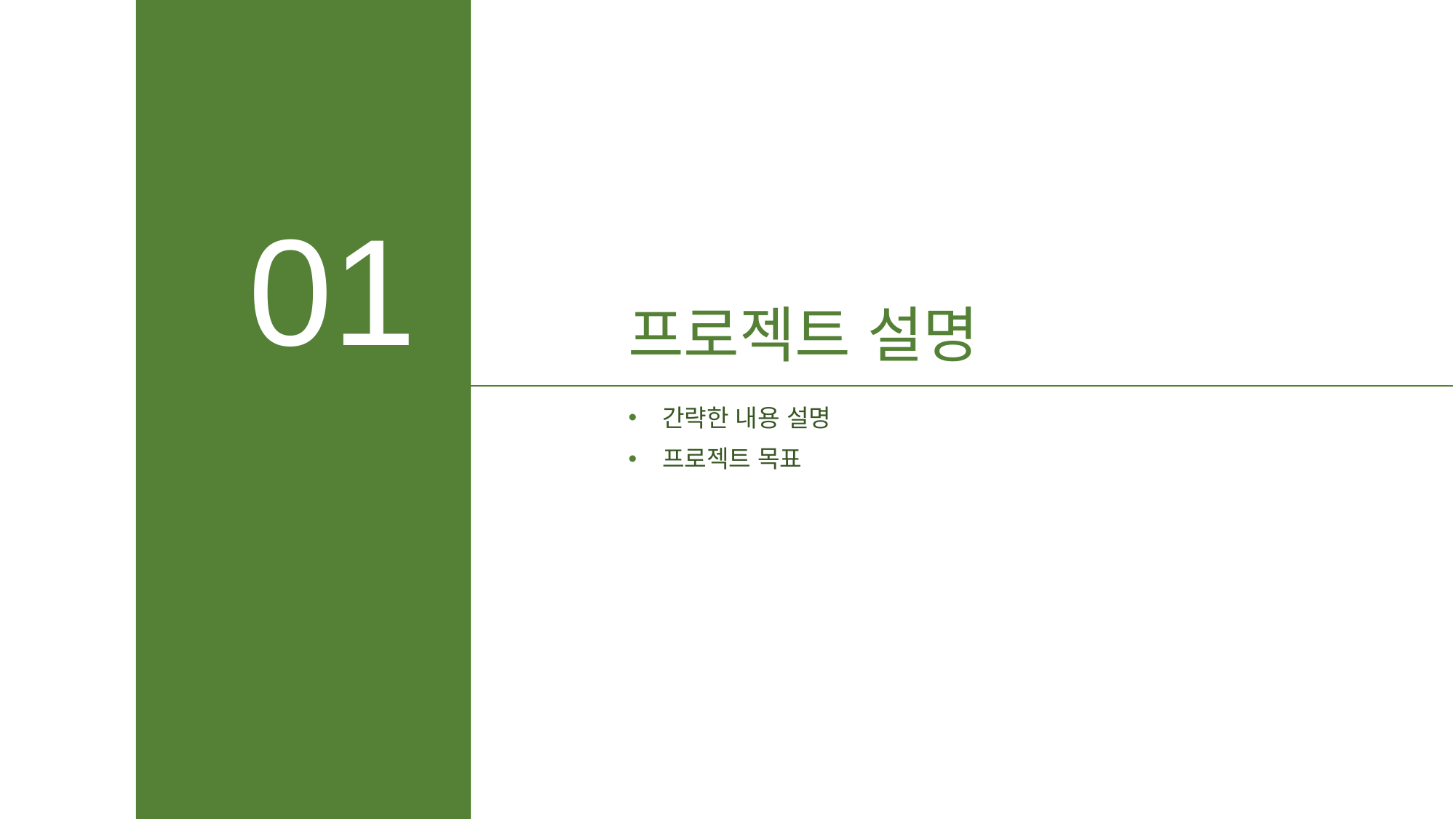

01
# 프로젝트 설명
간략한 내용 설명
프로젝트 목표